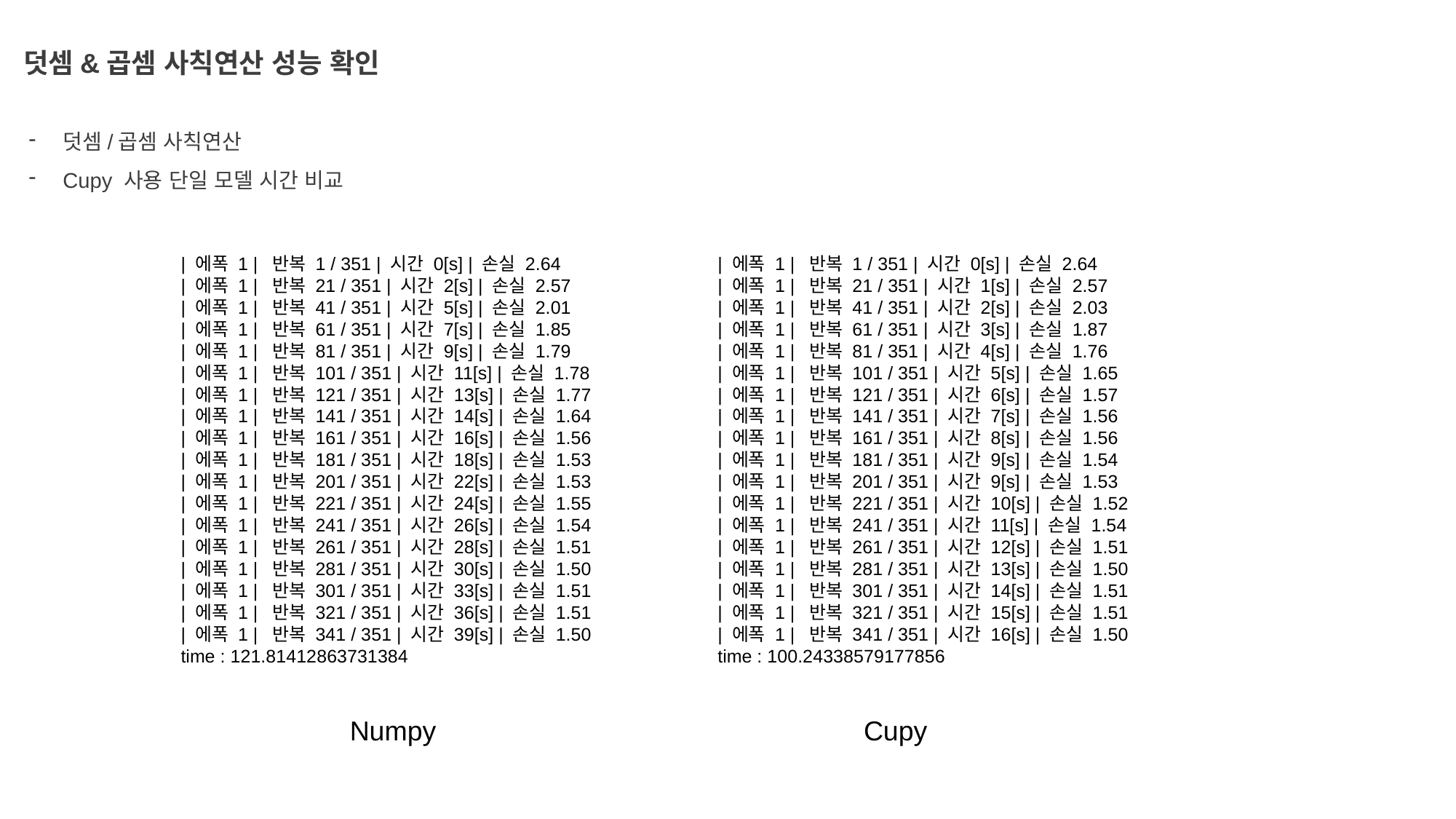

덧셈&곱셈 사칙연산 성능 확인
덧셈/곱셈 사칙연산
Cupy 사용 단일 모델 시간 비교
| 에폭 1 |  반복 1 / 351 | 시간 0[s] | 손실 2.64
| 에폭 1 |  반복 21 / 351 | 시간 2[s] | 손실 2.57
| 에폭 1 |  반복 41 / 351 | 시간 5[s] | 손실 2.01
| 에폭 1 |  반복 61 / 351 | 시간 7[s] | 손실 1.85
| 에폭 1 |  반복 81 / 351 | 시간 9[s] | 손실 1.79
| 에폭 1 |  반복 101 / 351 | 시간 11[s] | 손실 1.78
| 에폭 1 |  반복 121 / 351 | 시간 13[s] | 손실 1.77
| 에폭 1 |  반복 141 / 351 | 시간 14[s] | 손실 1.64
| 에폭 1 |  반복 161 / 351 | 시간 16[s] | 손실 1.56
| 에폭 1 |  반복 181 / 351 | 시간 18[s] | 손실 1.53
| 에폭 1 |  반복 201 / 351 | 시간 22[s] | 손실 1.53
| 에폭 1 |  반복 221 / 351 | 시간 24[s] | 손실 1.55
| 에폭 1 |  반복 241 / 351 | 시간 26[s] | 손실 1.54
| 에폭 1 |  반복 261 / 351 | 시간 28[s] | 손실 1.51
| 에폭 1 |  반복 281 / 351 | 시간 30[s] | 손실 1.50
| 에폭 1 |  반복 301 / 351 | 시간 33[s] | 손실 1.51
| 에폭 1 |  반복 321 / 351 | 시간 36[s] | 손실 1.51
| 에폭 1 |  반복 341 / 351 | 시간 39[s] | 손실 1.50
time : 121.81412863731384
| 에폭 1 |  반복 1 / 351 | 시간 0[s] | 손실 2.64
| 에폭 1 |  반복 21 / 351 | 시간 1[s] | 손실 2.57
| 에폭 1 |  반복 41 / 351 | 시간 2[s] | 손실 2.03
| 에폭 1 |  반복 61 / 351 | 시간 3[s] | 손실 1.87
| 에폭 1 |  반복 81 / 351 | 시간 4[s] | 손실 1.76
| 에폭 1 |  반복 101 / 351 | 시간 5[s] | 손실 1.65
| 에폭 1 |  반복 121 / 351 | 시간 6[s] | 손실 1.57
| 에폭 1 |  반복 141 / 351 | 시간 7[s] | 손실 1.56
| 에폭 1 |  반복 161 / 351 | 시간 8[s] | 손실 1.56
| 에폭 1 |  반복 181 / 351 | 시간 9[s] | 손실 1.54
| 에폭 1 |  반복 201 / 351 | 시간 9[s] | 손실 1.53
| 에폭 1 |  반복 221 / 351 | 시간 10[s] | 손실 1.52
| 에폭 1 |  반복 241 / 351 | 시간 11[s] | 손실 1.54
| 에폭 1 |  반복 261 / 351 | 시간 12[s] | 손실 1.51
| 에폭 1 |  반복 281 / 351 | 시간 13[s] | 손실 1.50
| 에폭 1 |  반복 301 / 351 | 시간 14[s] | 손실 1.51
| 에폭 1 |  반복 321 / 351 | 시간 15[s] | 손실 1.51
| 에폭 1 |  반복 341 / 351 | 시간 16[s] | 손실 1.50
time : 100.24338579177856
Numpy
Cupy